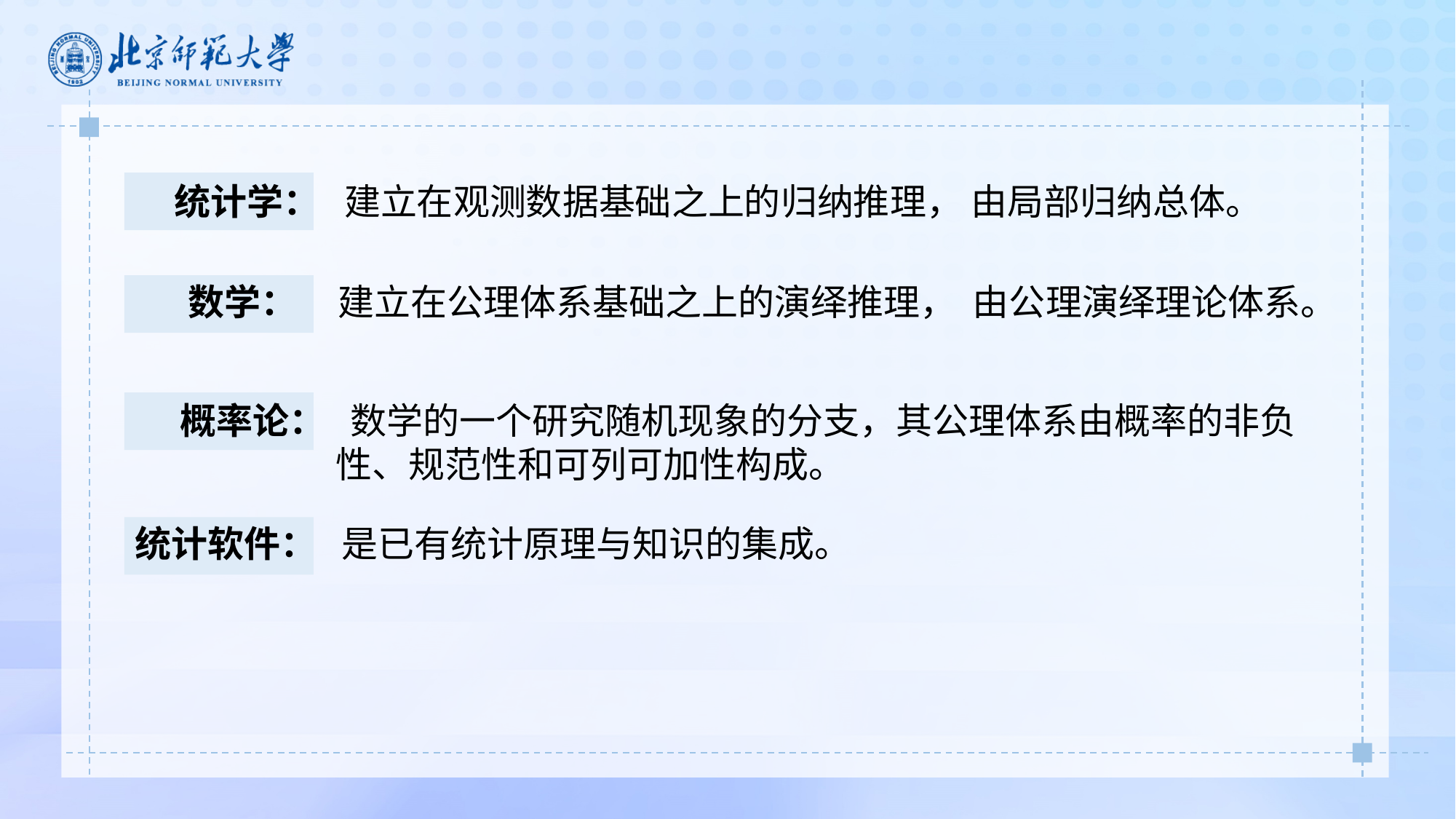

统计学：   建立在观测数据基础之上的归纳推理， 由局部归纳总体。
    数学：     建立在公理体系基础之上的演绎推理，  由公理演绎理论体系。

   概率论：   数学的一个研究随机现象的分支，其公理体系由概率的非负
                      性、规范性和可列可加性构成。
统计软件：   是已有统计原理与知识的集成。